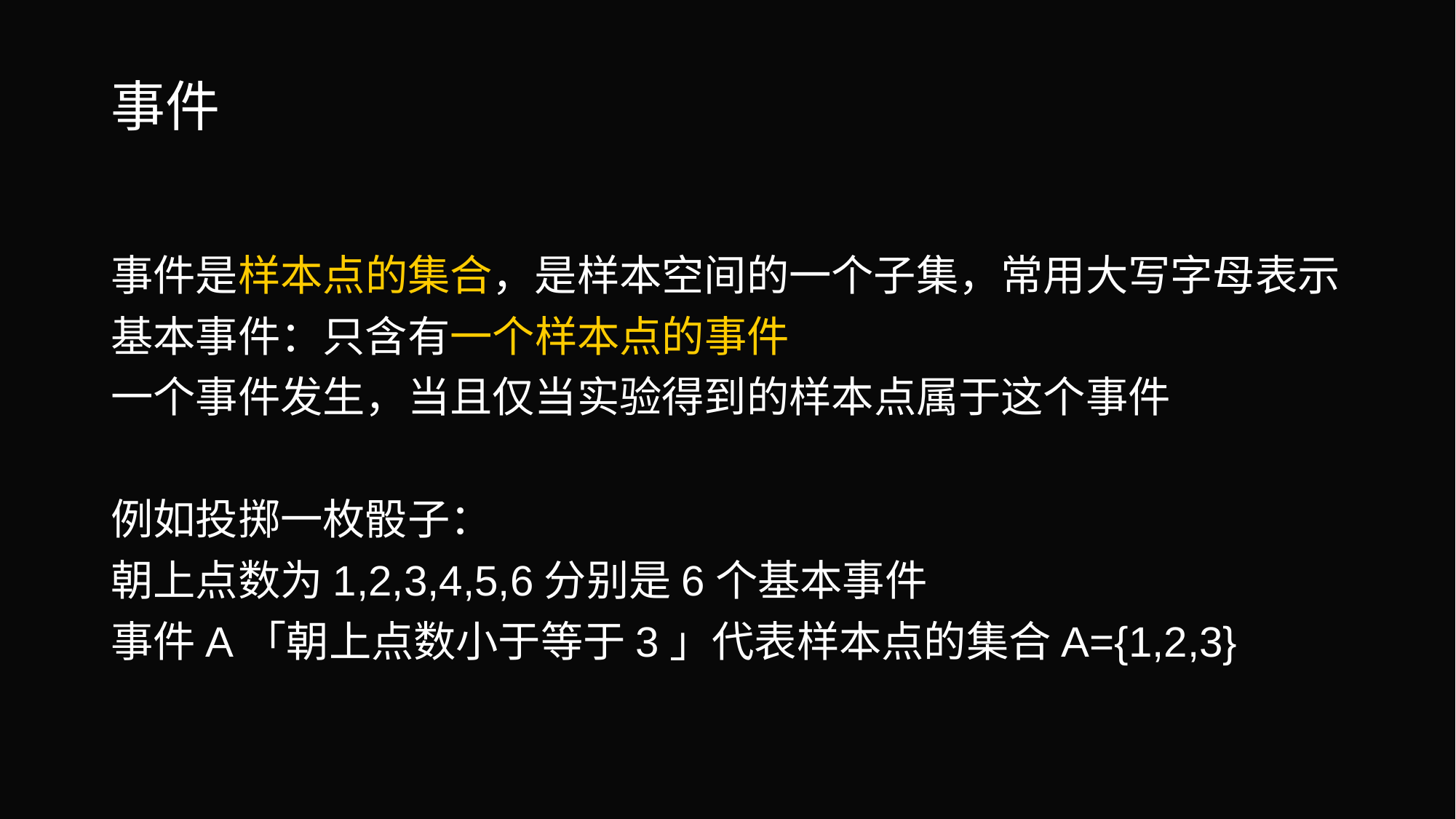

# 事件
事件是样本点的集合，是样本空间的一个子集，常用大写字母表示
基本事件：只含有一个样本点的事件
一个事件发生，当且仅当实验得到的样本点属于这个事件

例如投掷一枚骰子：
朝上点数为1,2,3,4,5,6分别是6个基本事件
事件A「朝上点数小于等于3」代表样本点的集合A={1,2,3}